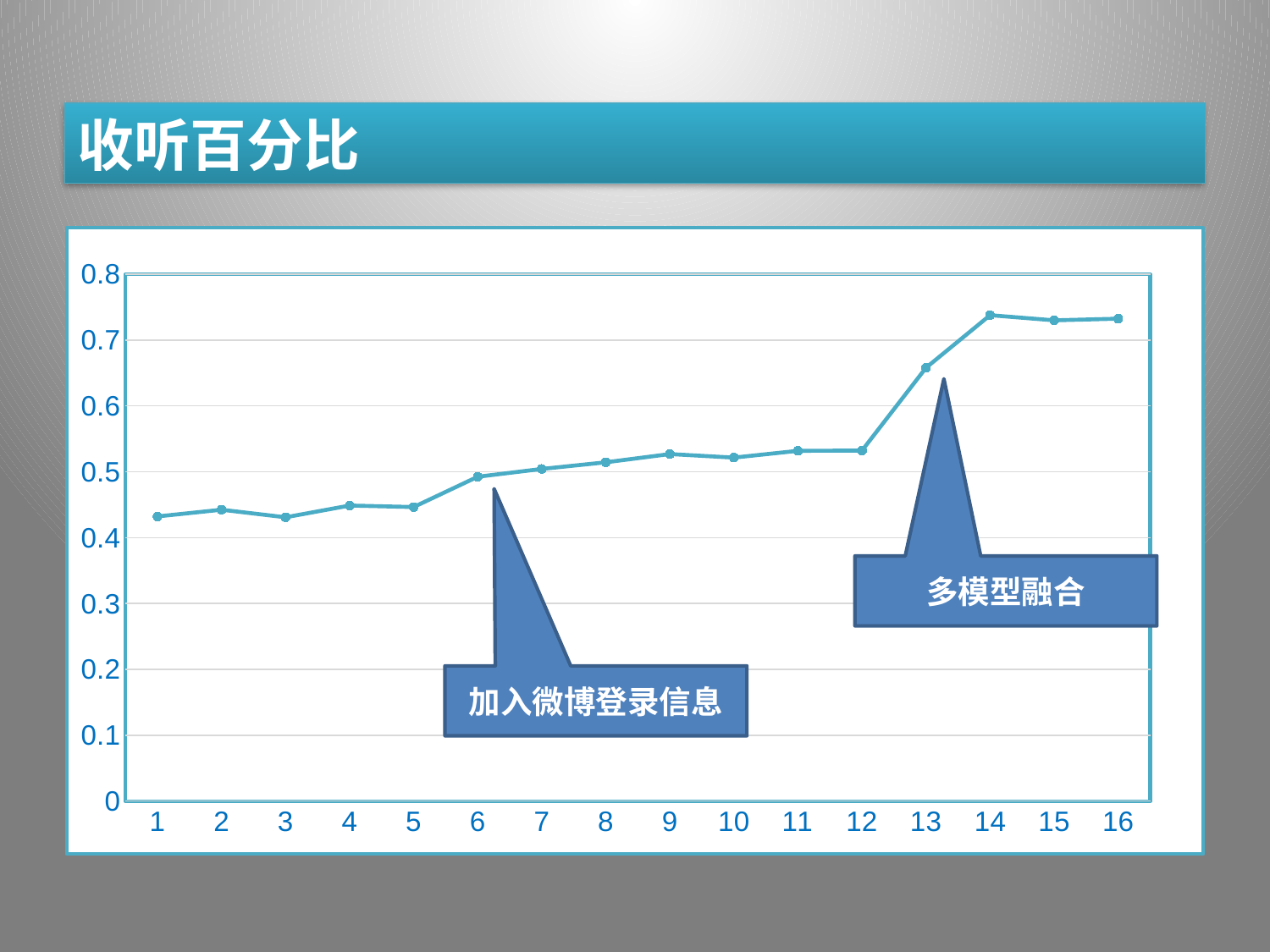

收听百分比

### Chart

| Category |  |
|---|---|
多模型融合
加入微博登录信息